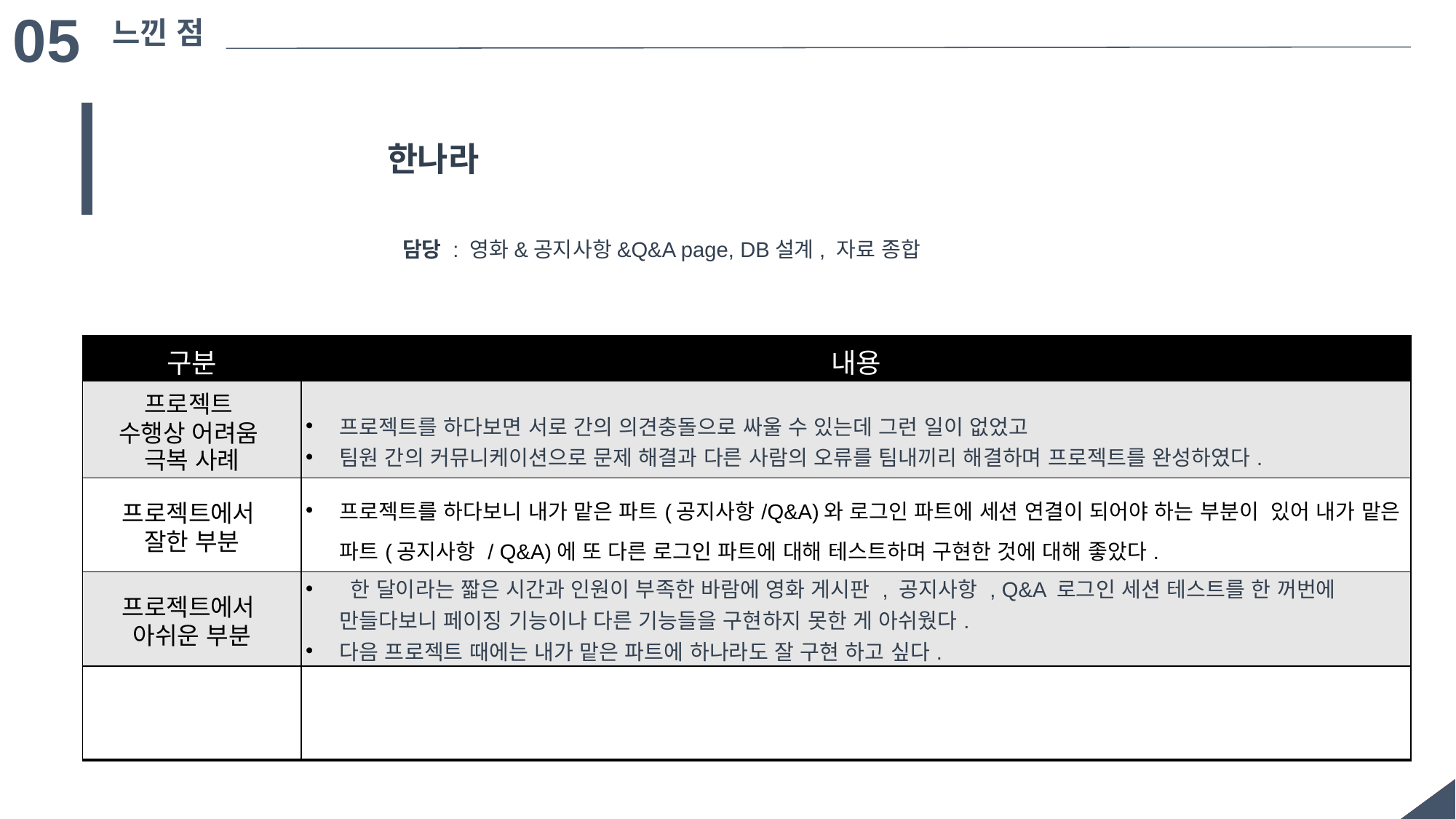

05
느낀 점

한나라
담당 : 영화&공지사항&Q&A page, DB설계, 자료 종합
| 구분 | 내용 |
| --- | --- |
| 프로젝트 수행상 어려움 극복 사례 | 프로젝트를 하다보면 서로 간의 의견충돌으로 싸울 수 있는데 그런 일이 없었고 팀원 간의 커뮤니케이션으로 문제 해결과 다른 사람의 오류를 팀내끼리 해결하며 프로젝트를 완성하였다. |
| 프로젝트에서 잘한 부분 | 프로젝트를 하다보니 내가 맡은 파트(공지사항/Q&A)와 로그인 파트에 세션 연결이 되어야 하는 부분이 있어 내가 맡은 파트(공지사항 / Q&A)에 또 다른 로그인 파트에 대해 테스트하며 구현한 것에 대해 좋았다. |
| 프로젝트에서 아쉬운 부분 | 한 달이라는 짧은 시간과 인원이 부족한 바람에 영화 게시판 , 공지사항 , Q&A 로그인 세션 테스트를 한 꺼번에 만들다보니 페이징 기능이나 다른 기능들을 구현하지 못한 게 아쉬웠다. 다음 프로젝트 때에는 내가 맡은 파트에 하나라도 잘 구현 하고 싶다. |
|  |  |